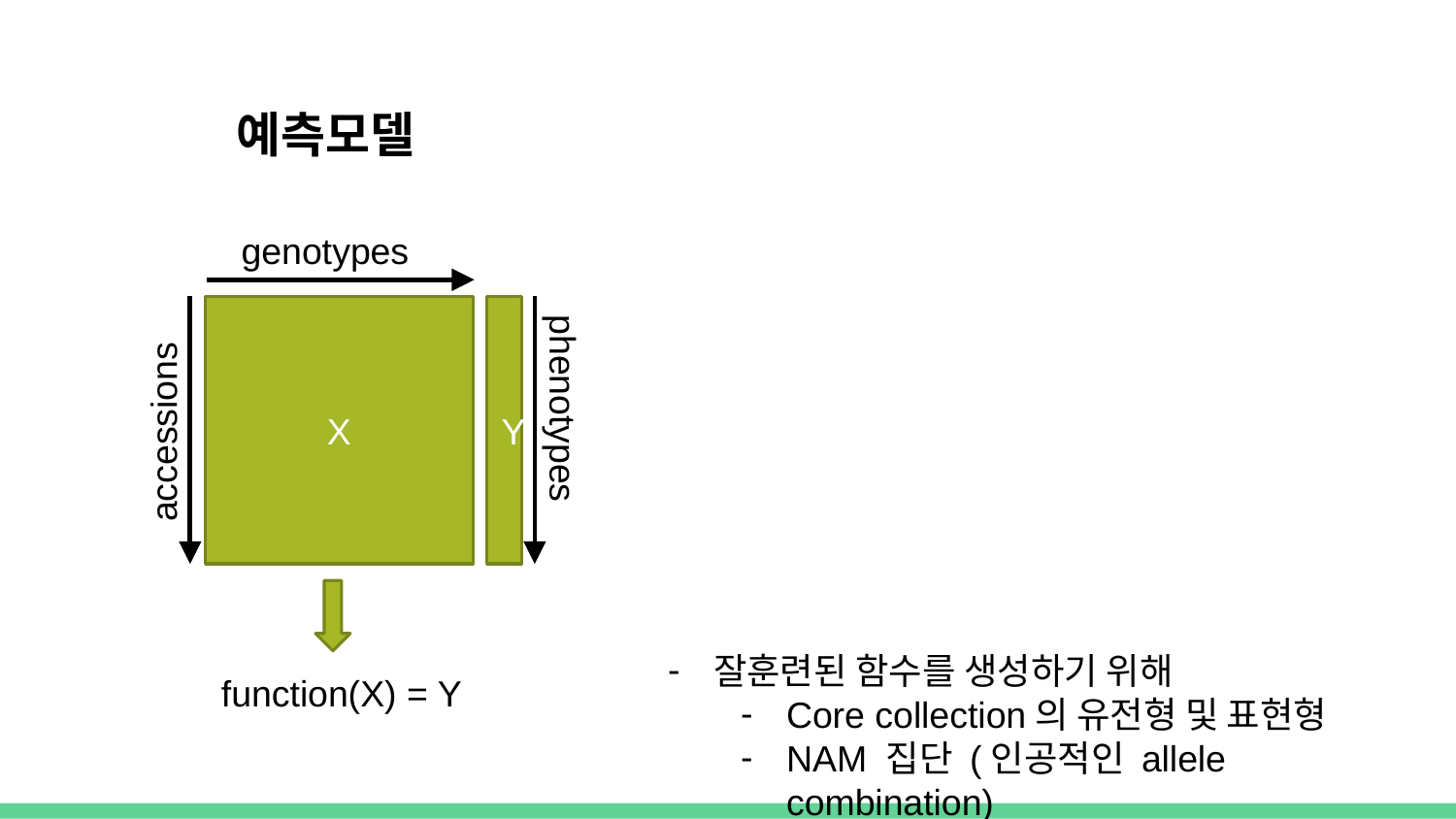

예측모델
genotypes
X
Y
phenotypes
accessions

잘훈련된 함수를 생성하기 위해
Core collection의 유전형 및 표현형
NAM 집단 (인공적인 allele combination)
function(X) = Y